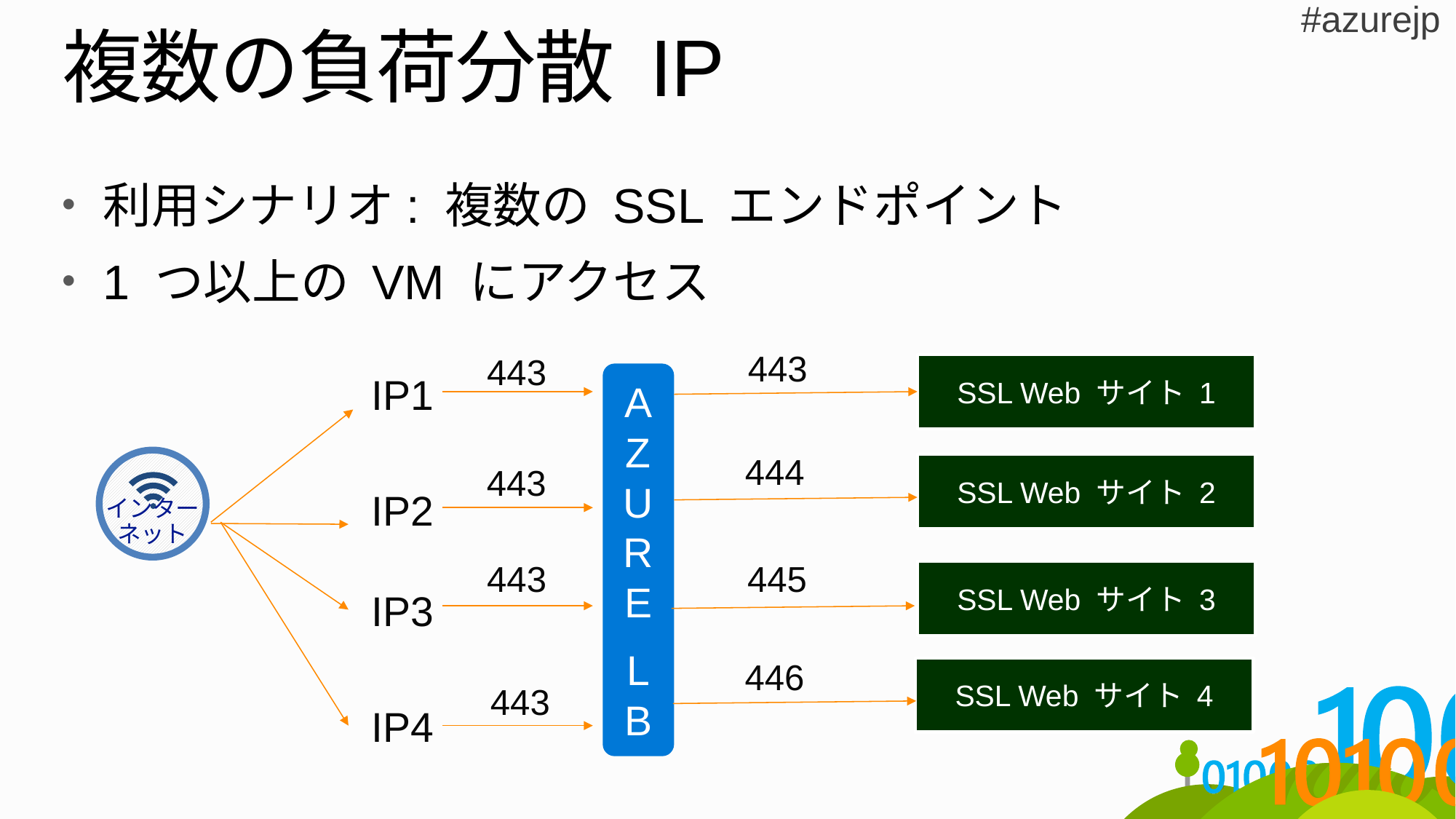

# 複数の負荷分散 IP
利用シナリオ: 複数の SSL エンドポイント
1 つ以上の VM にアクセス
443
443
SSL Web サイト 1
IP1
A
Z
U
R
E

L
B
444
443

インター
ネット
SSL Web サイト 2
IP2
443
445
SSL Web サイト 3
IP3
446
SSL Web サイト 4
443
IP4